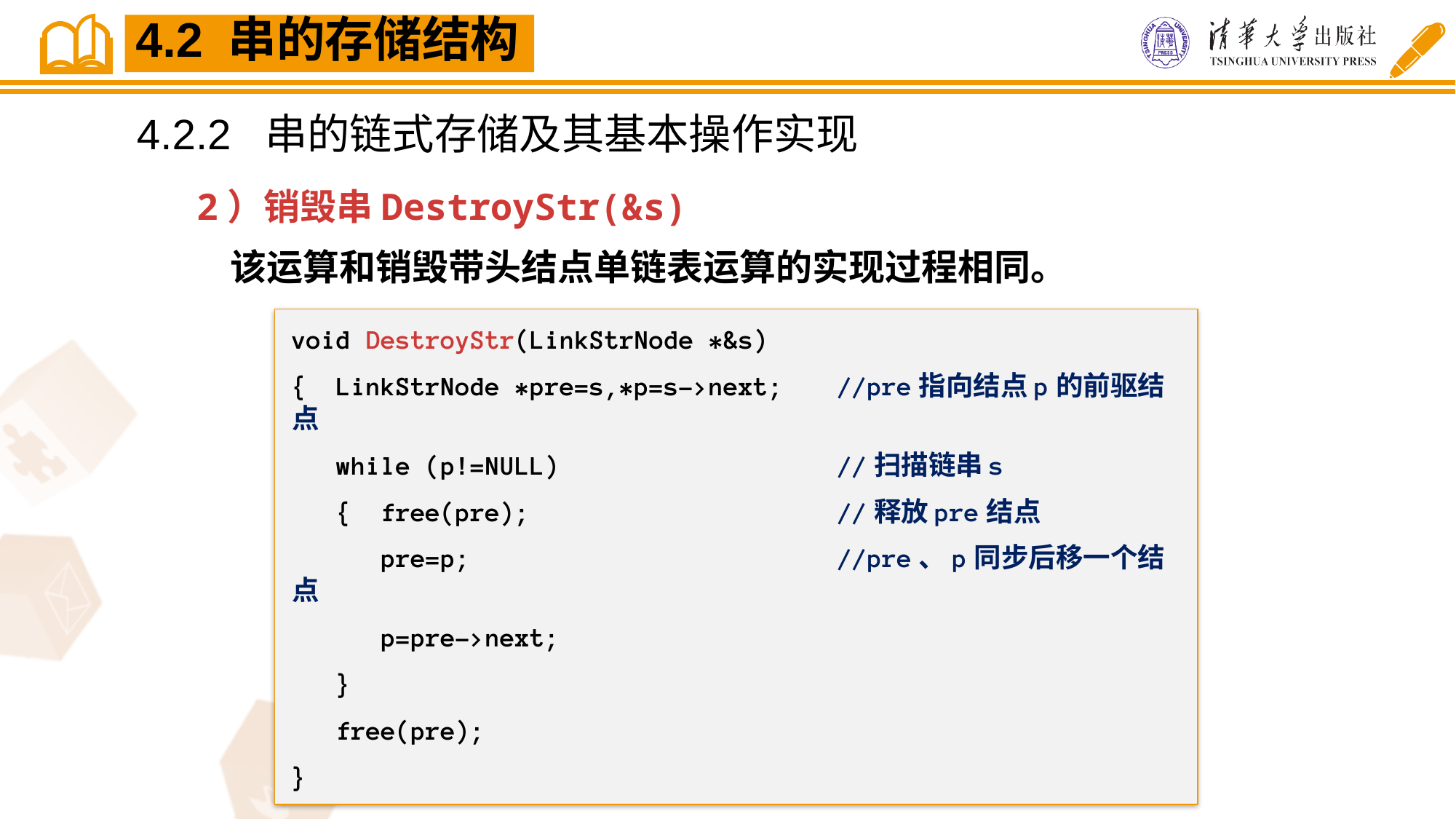

4.2 串的存储结构
4.2.2  串的链式存储及其基本操作实现
2）销毁串DestroyStr(&s)
   该运算和销毁带头结点单链表运算的实现过程相同。
void DestroyStr(LinkStrNode *&s)
{  LinkStrNode *pre=s,*p=s->next;	//pre指向结点p的前驱结点
   while (p!=NULL)			//扫描链串s
   {  free(pre);			//释放pre结点
      pre=p;				//pre、p同步后移一个结点
      p=pre->next;
   }
   free(pre);
}